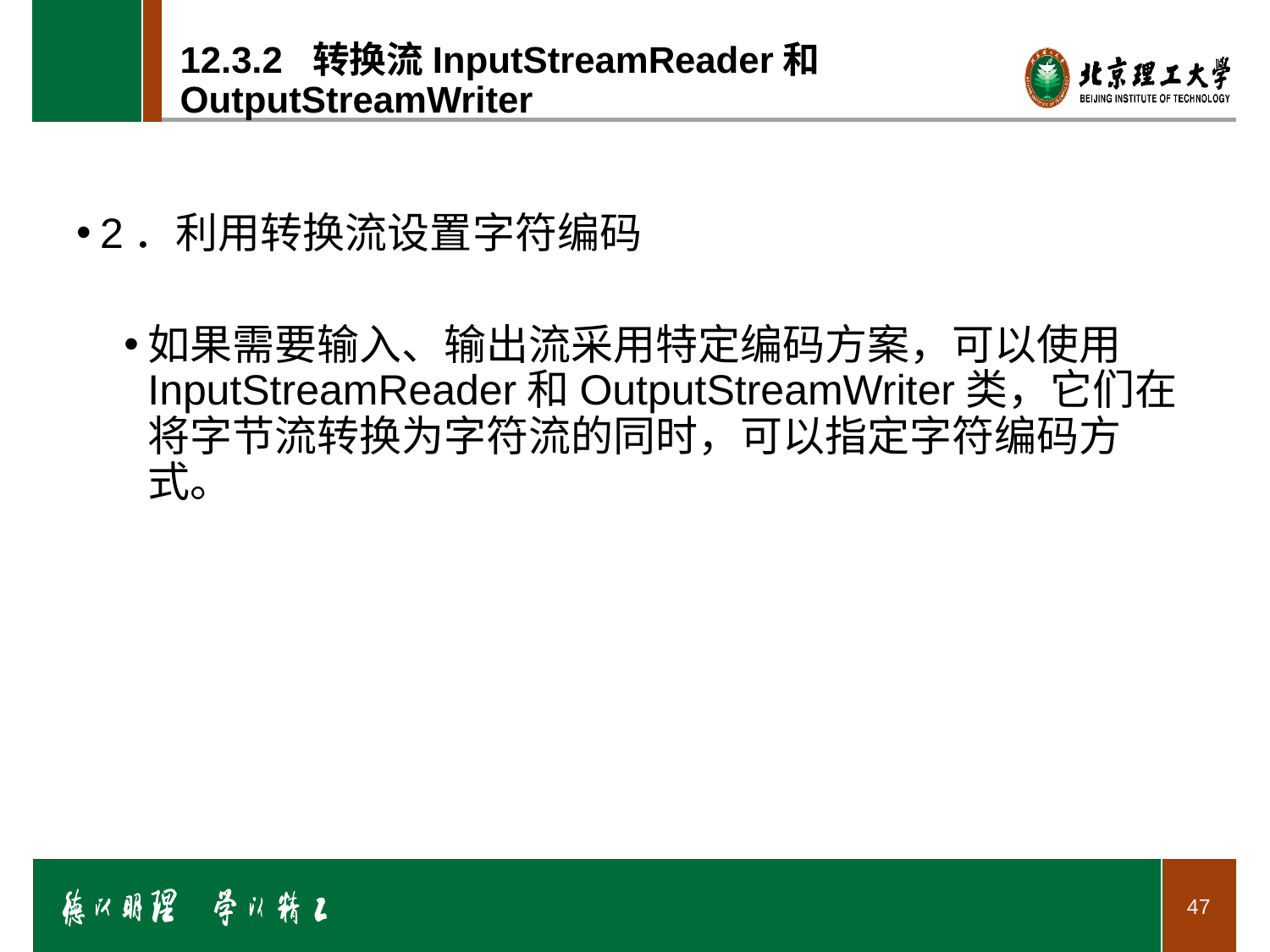

# 12.3.2  转换流InputStreamReader和OutputStreamWriter
2．利用转换流设置字符编码

如果需要输入、输出流采用特定编码方案，可以使用InputStreamReader和OutputStreamWriter类，它们在将字节流转换为字符流的同时，可以指定字符编码方式。